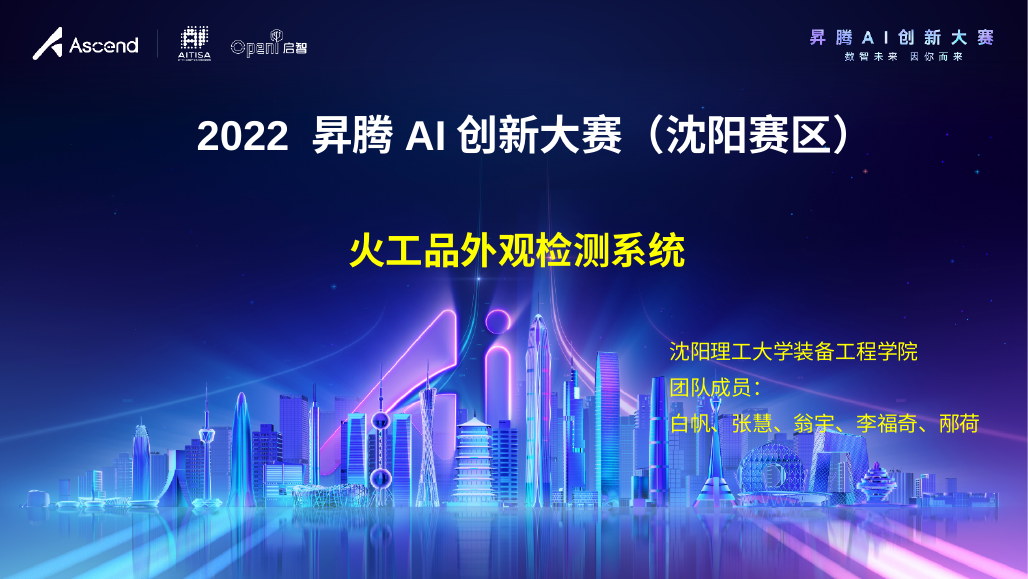

2022 昇腾AI创新大赛（沈阳赛区）
火工品外观检测系统
沈阳理工大学装备工程学院
团队成员：
白帆、张慧、翁宇、李福奇、邴荷
注：横向参考线下不要放内容，实际上屏效果已预留50cm的距离